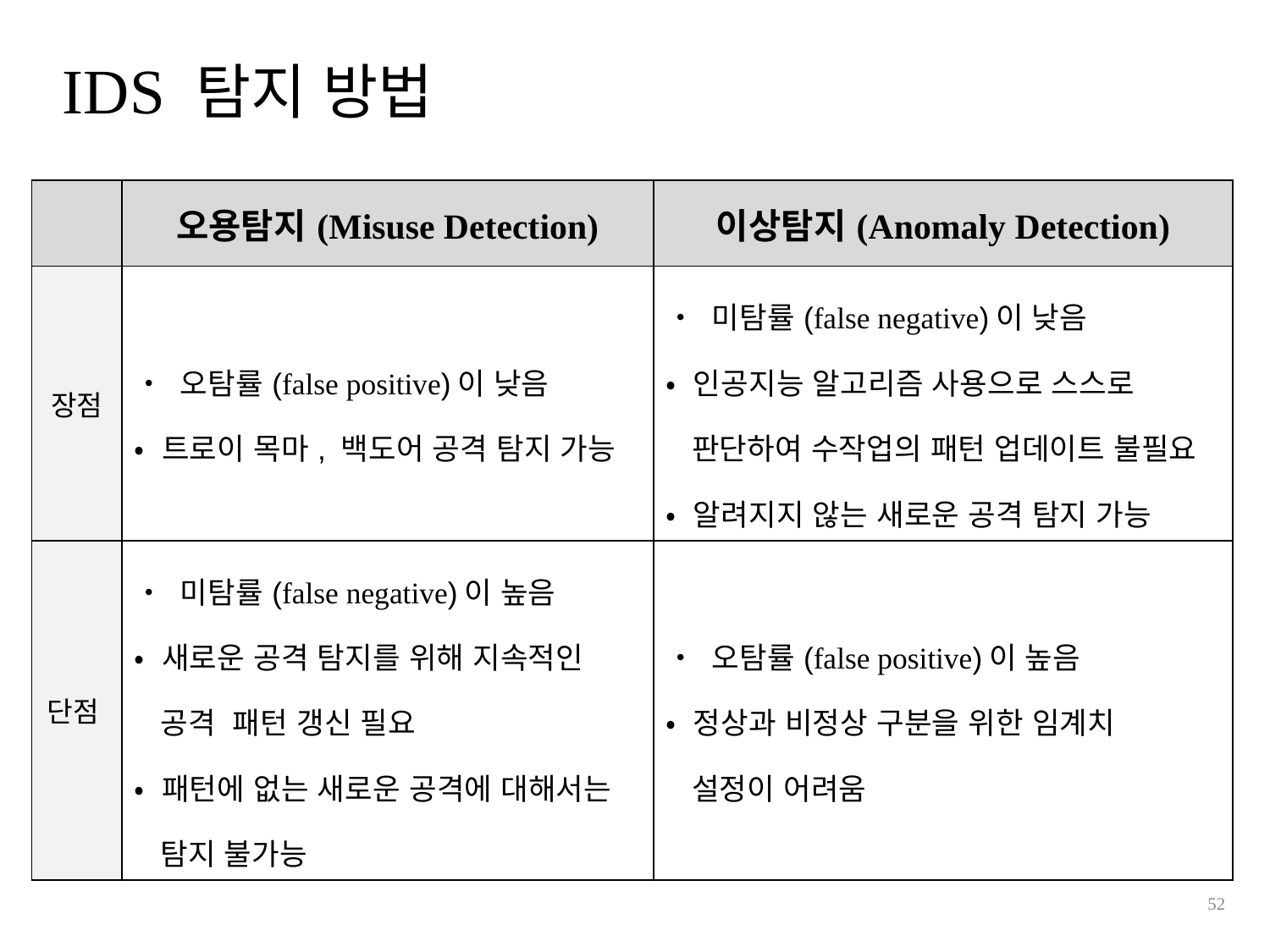

# IDS 탐지 방법
|  | 오용탐지(Misuse Detection) | 이상탐지(Anomaly Detection) |
| --- | --- | --- |
| 장점 | • 오탐률(false positive)이 낮음 • 트로이 목마, 백도어 공격 탐지 가능 | • 미탐률(false negative)이 낮음 • 인공지능 알고리즘 사용으로 스스로 판단하여 수작업의 패턴 업데이트 불필요 • 알려지지 않는 새로운 공격 탐지 가능 |
| 단점 | • 미탐률(false negative)이 높음 • 새로운 공격 탐지를 위해 지속적인 공격 패턴 갱신 필요 • 패턴에 없는 새로운 공격에 대해서는 탐지 불가능 | • 오탐률(false positive)이 높음 • 정상과 비정상 구분을 위한 임계치 설정이 어려움 |
52